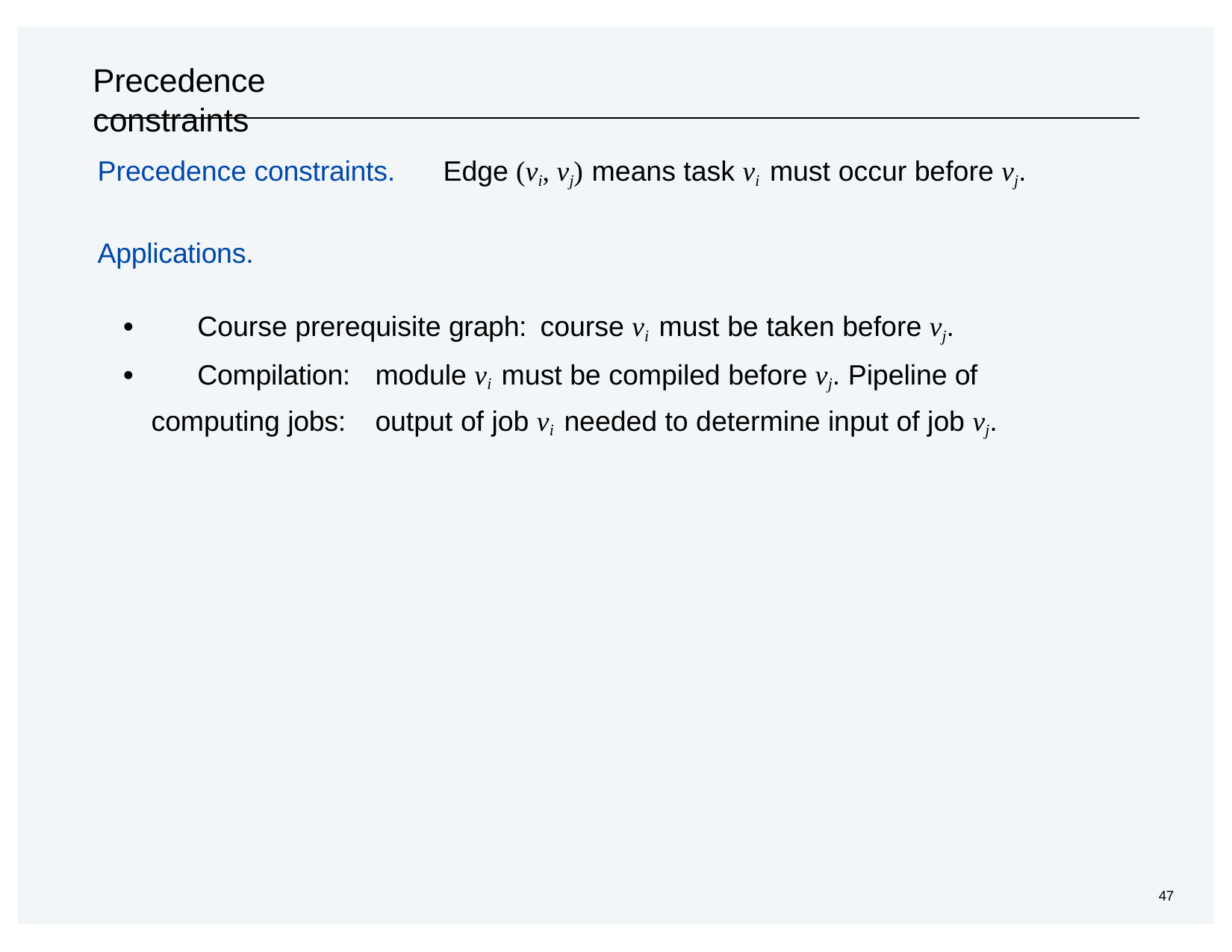

# Precedence constraints
Precedence constraints.	Edge (vi, vj) means task vi must occur before vj.

Applications.
・Course prerequisite graph:	course vi must be taken before vj.
・Compilation:	module vi must be compiled before vj. Pipeline of computing jobs:	output of job vi needed to determine input of job vj.
47